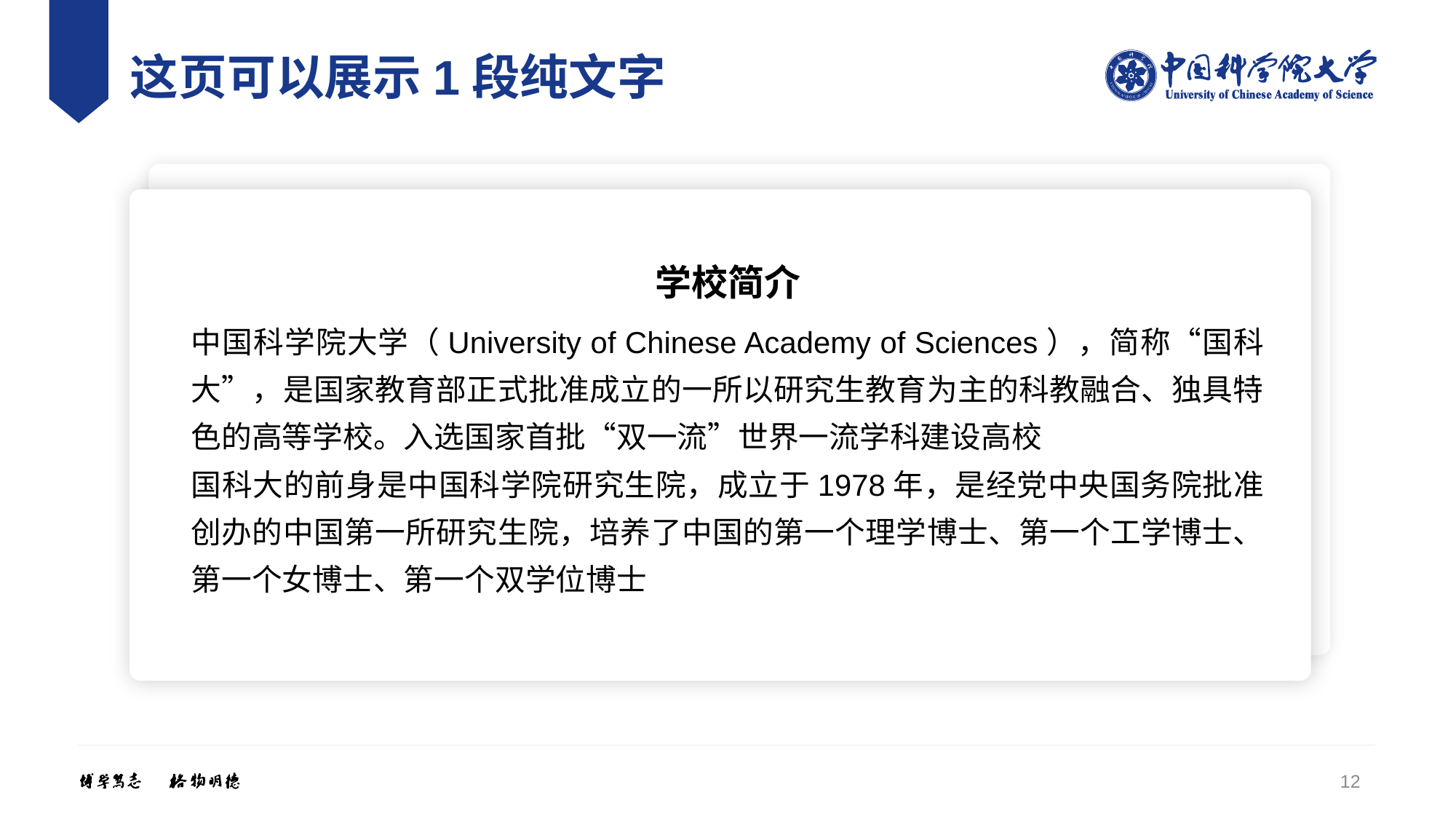

# 这页可以展示1段纯文字

学校简介
中国科学院大学（University of Chinese Academy of Sciences），简称“国科大”，是国家教育部正式批准成立的一所以研究生教育为主的科教融合、独具特色的高等学校。入选国家首批“双一流”世界一流学科建设高校
国科大的前身是中国科学院研究生院，成立于1978年，是经党中央国务院批准创办的中国第一所研究生院，培养了中国的第一个理学博士、第一个工学博士、第一个女博士、第一个双学位博士
12